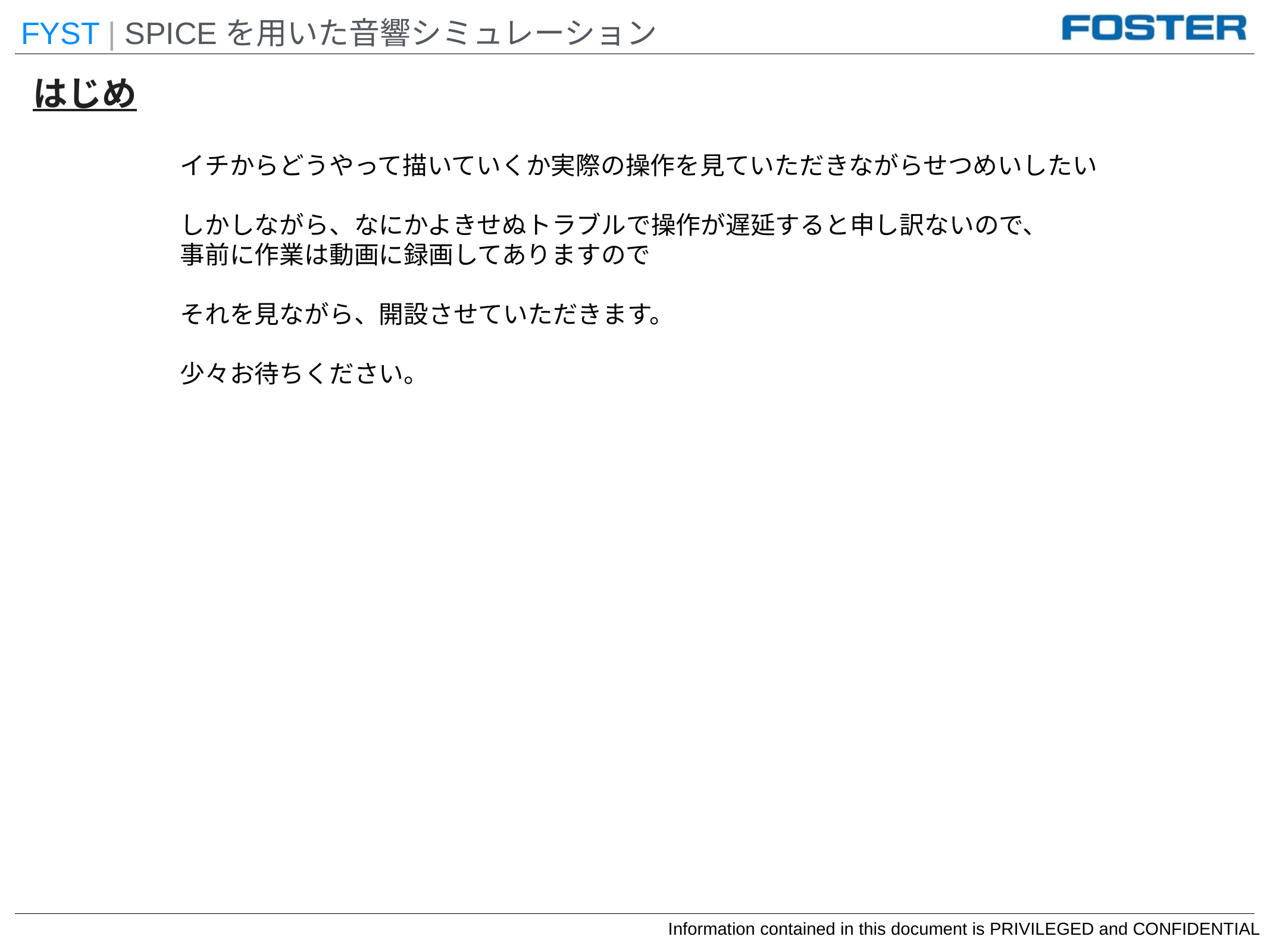

FYST | SPICEを用いた音響シミュレーション
はじめ
イチからどうやって描いていくか実際の操作を見ていただきながらせつめいしたい

しかしながら、なにかよきせぬトラブルで操作が遅延すると申し訳ないので、
事前に作業は動画に録画してありますので

それを見ながら、開設させていただきます。

少々お待ちください。